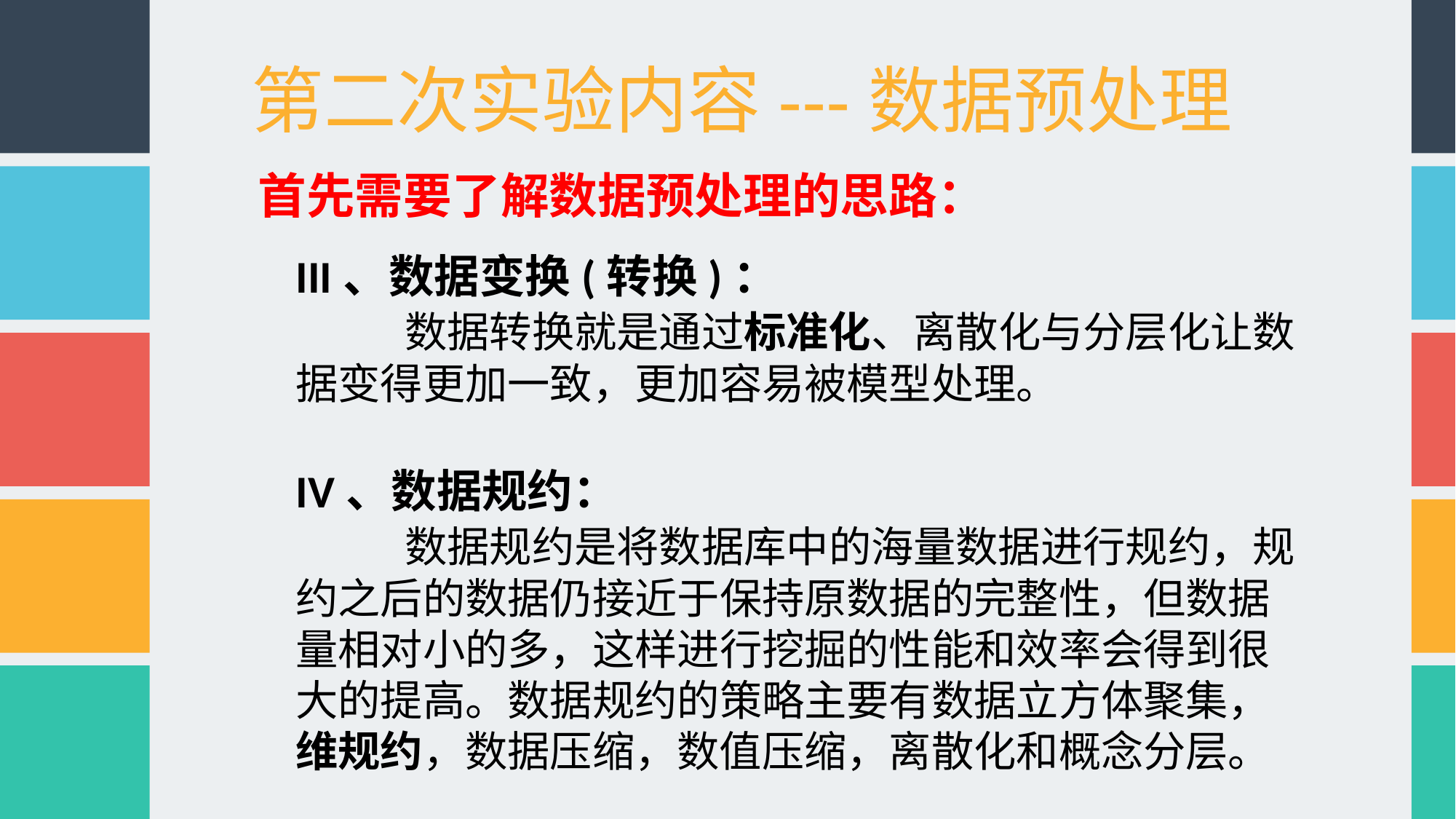

第二次实验内容---数据预处理
首先需要了解数据预处理的思路：

III、数据变换(转换)：
	数据转换就是通过标准化、离散化与分层化让数据变得更加一致，更加容易被模型处理。

IV、数据规约：
	数据规约是将数据库中的海量数据进行规约，规约之后的数据仍接近于保持原数据的完整性，但数据量相对小的多，这样进行挖掘的性能和效率会得到很大的提高。数据规约的策略主要有数据立方体聚集，维规约，数据压缩，数值压缩，离散化和概念分层。